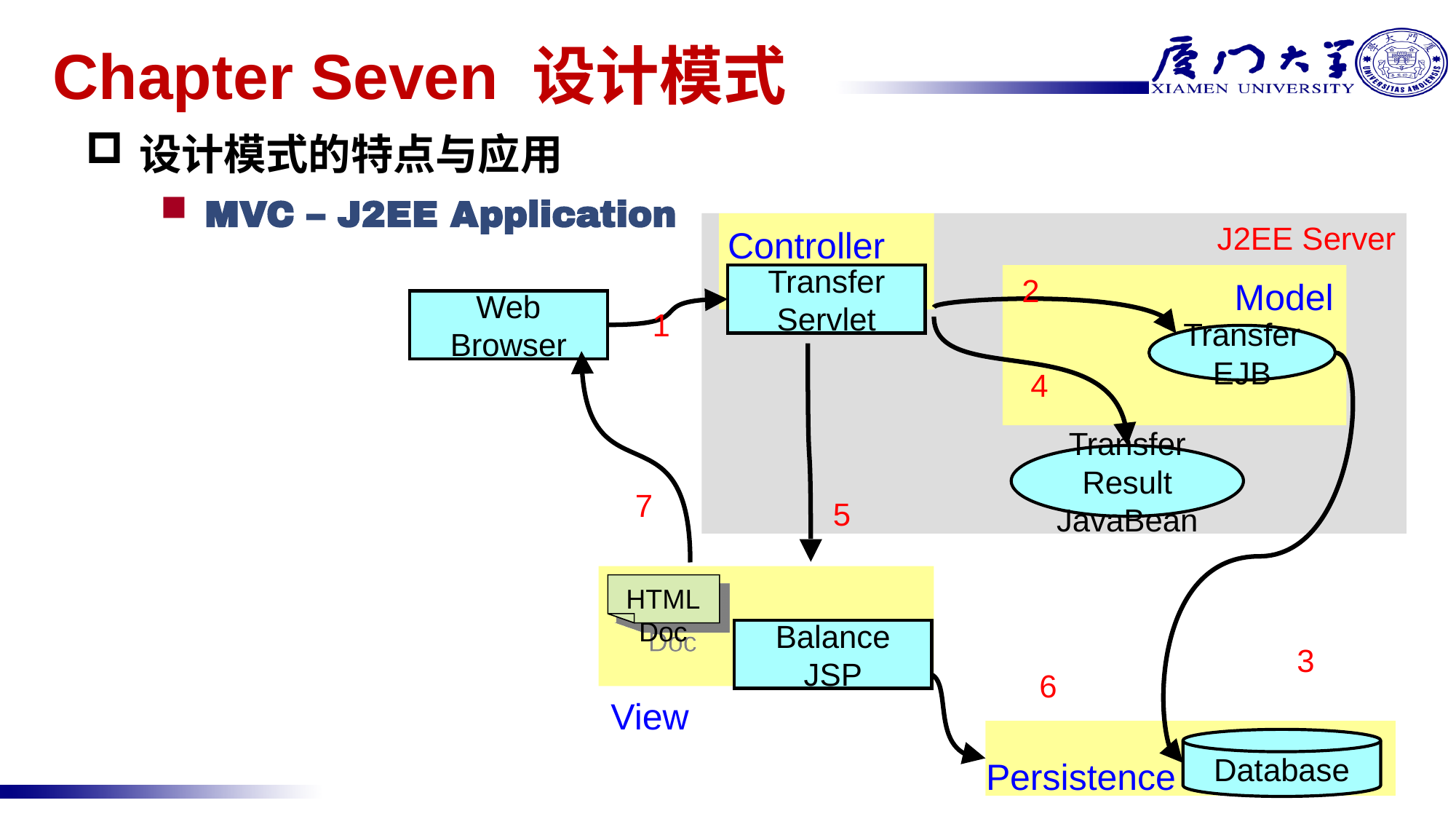

# Chapter Seven 设计模式
设计模式的特点与应用
 MVC – J2EE Application
J2EE Server

Controller

2
Transfer
Servlet
Model
Web
Browser
1
Transfer EJB
4
Transfer
Result JavaBean
7
5

HTML
Doc
Balance
JSP
3
6
View

Database
Persistence